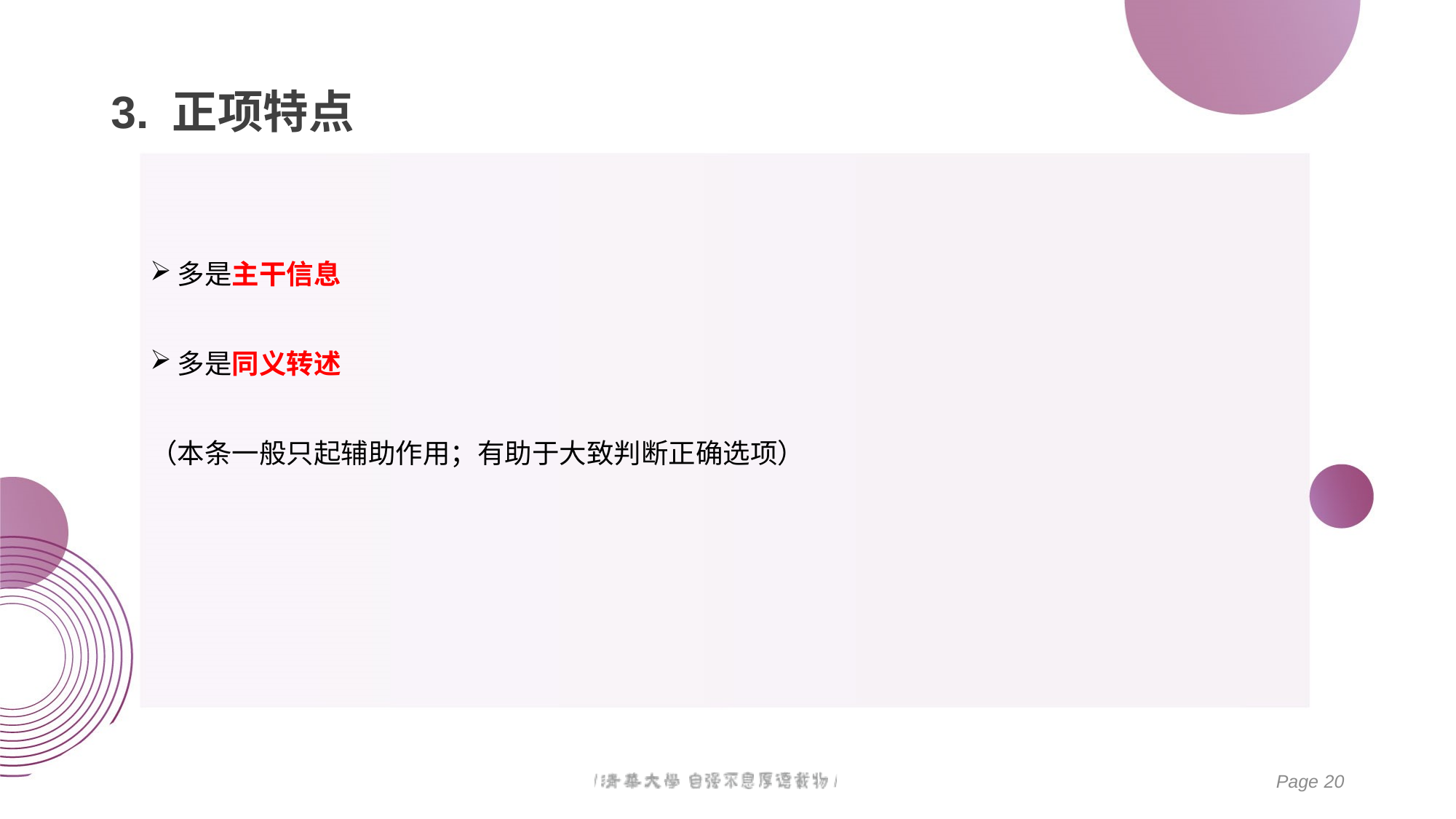

# 3. 正项特点

多是主干信息

多是同义转述

（本条一般只起辅助作用；有助于大致判断正确选项）
Page 20